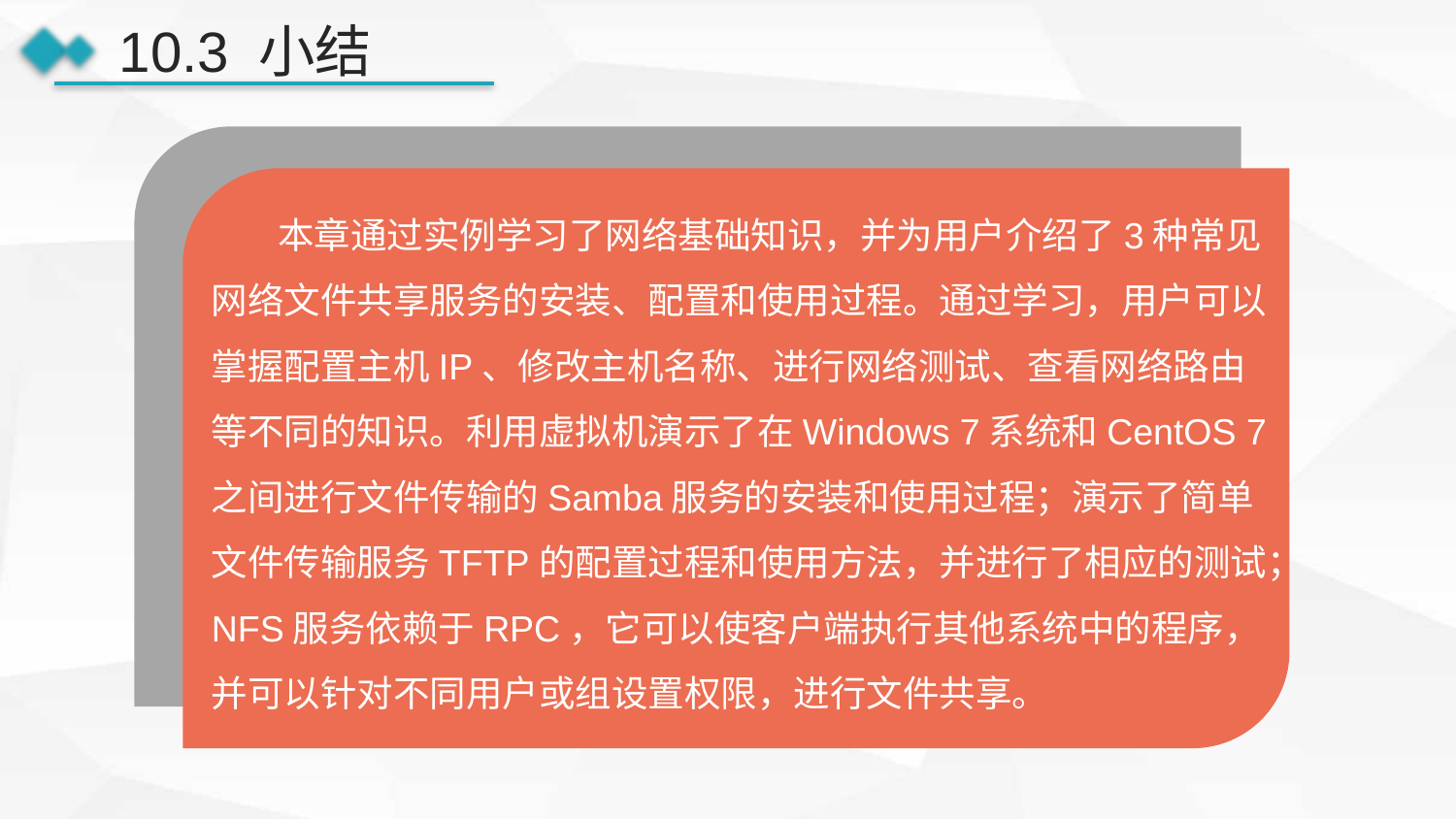

10.3 小结

       本章通过实例学习了网络基础知识，并为用户介绍了3种常见网络文件共享服务的安装、配置和使用过程。通过学习，用户可以掌握配置主机IP、修改主机名称、进行网络测试、查看网络路由等不同的知识。利用虚拟机演示了在Windows 7系统和CentOS 7之间进行文件传输的Samba服务的安装和使用过程；演示了简单文件传输服务TFTP的配置过程和使用方法，并进行了相应的测试；NFS服务依赖于RPC，它可以使客户端执行其他系统中的程序，并可以针对不同用户或组设置权限，进行文件共享。